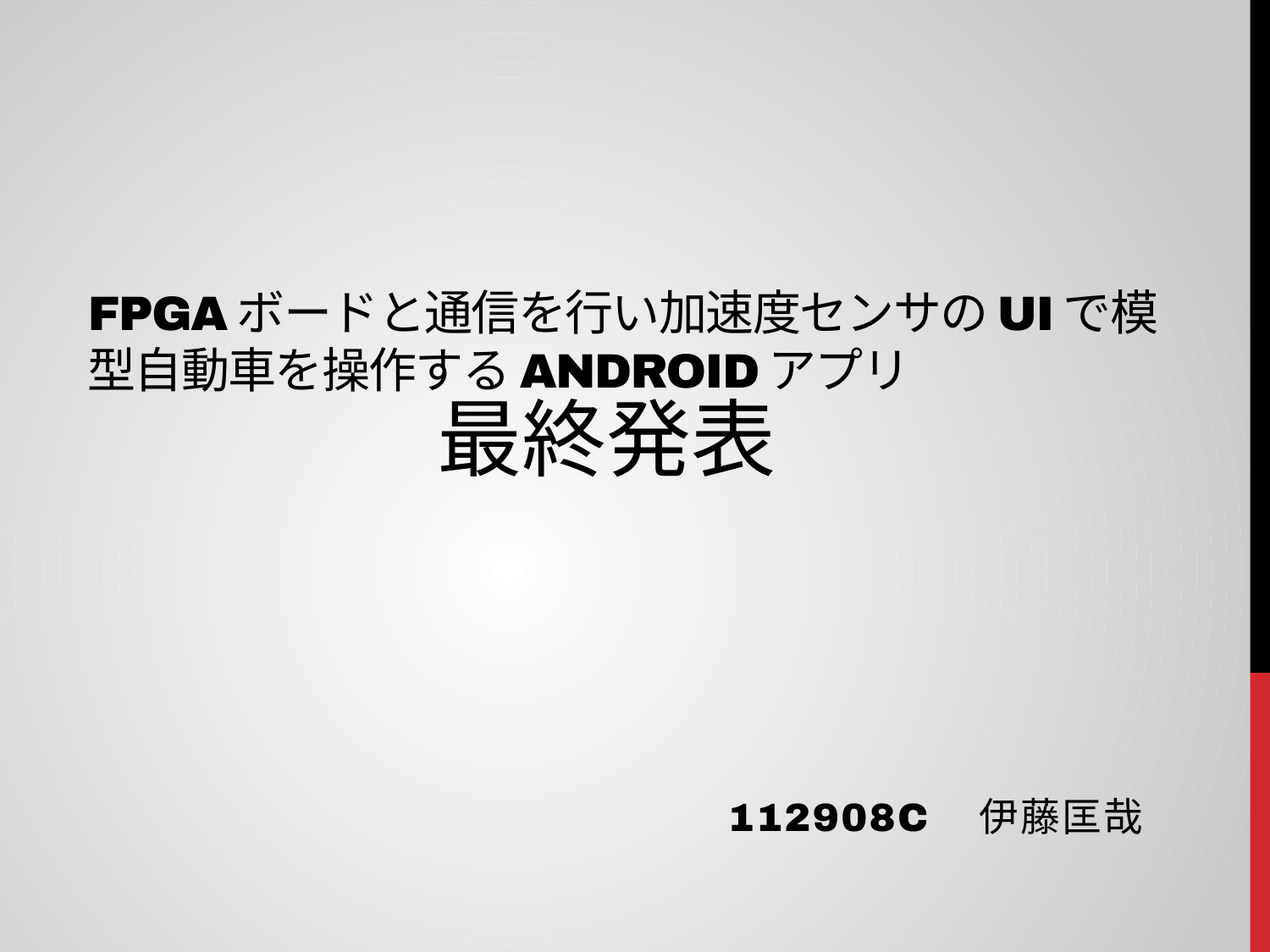

# FPGAボードと通信を行い加速度センサのUIで模型自動車を操作するAndroidアプリ
最終発表
112908C　伊藤匡哉